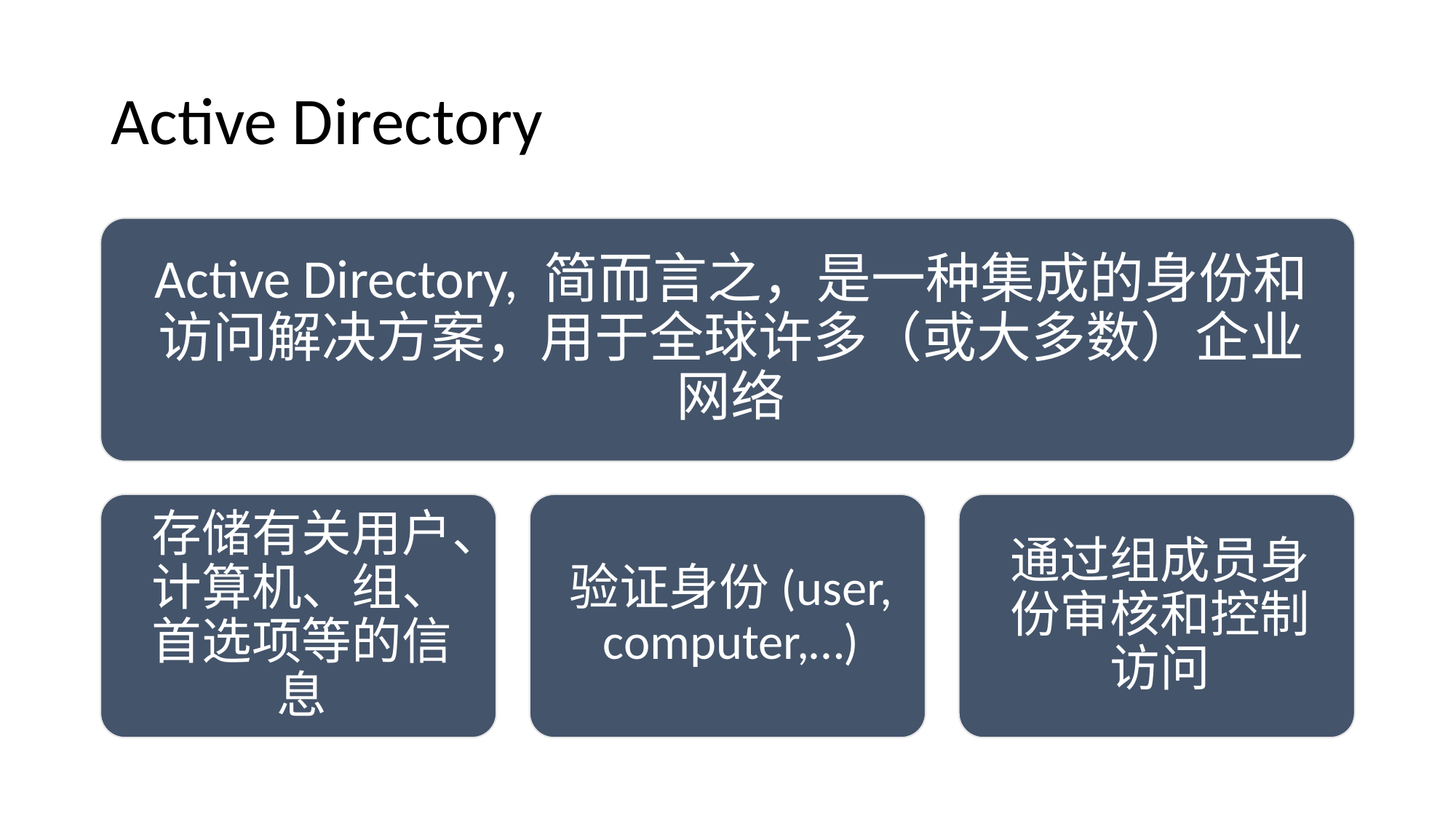

# Active Directory
Active Directory, 简而言之，是一种集成的身份和访问解决方案，用于全球许多（或大多数）企业网络
存储有关用户、计算机、组、首选项等的信息
验证身份(user, computer,…)
通过组成员身份审核和控制访问